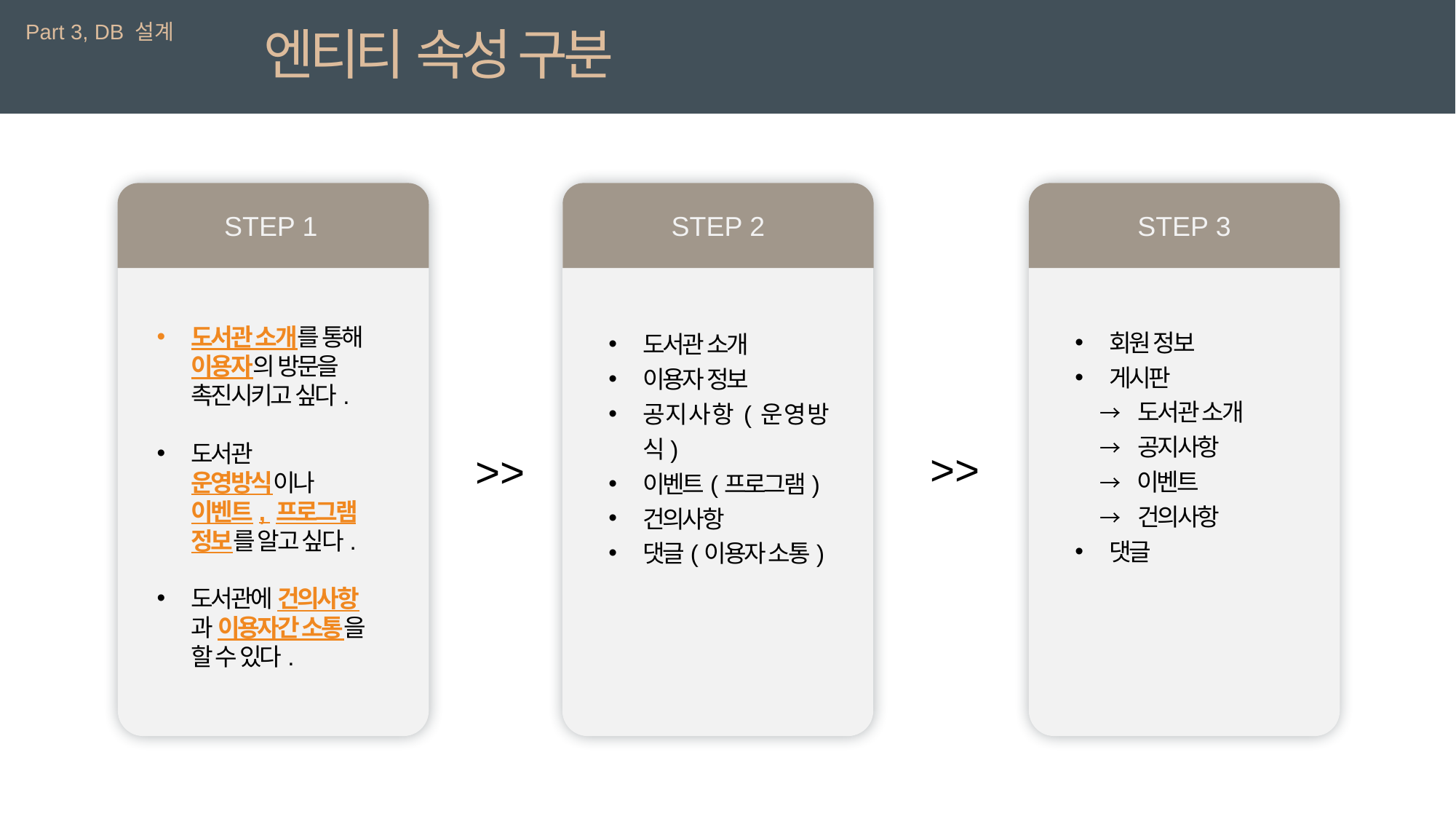

Part 3, DB 설계
엔티티 속성 구분

STEP 1
STEP 2
STEP 3
회원 정보
게시판
     →  도서관 소개
     →  공지사항
     →  이벤트
     →  건의사항
댓글
도서관 소개를 통해 이용자의 방문을 촉진시키고 싶다.

도서관 운영방식이나 이벤트, 프로그램 정보를 알고 싶다.

도서관에 건의사항 과 이용자간 소통을 할 수 있다.

도서관 소개
이용자 정보
공지사항(운영방식)
이벤트(프로그램)
건의사항
댓글(이용자 소통)
>>
>>